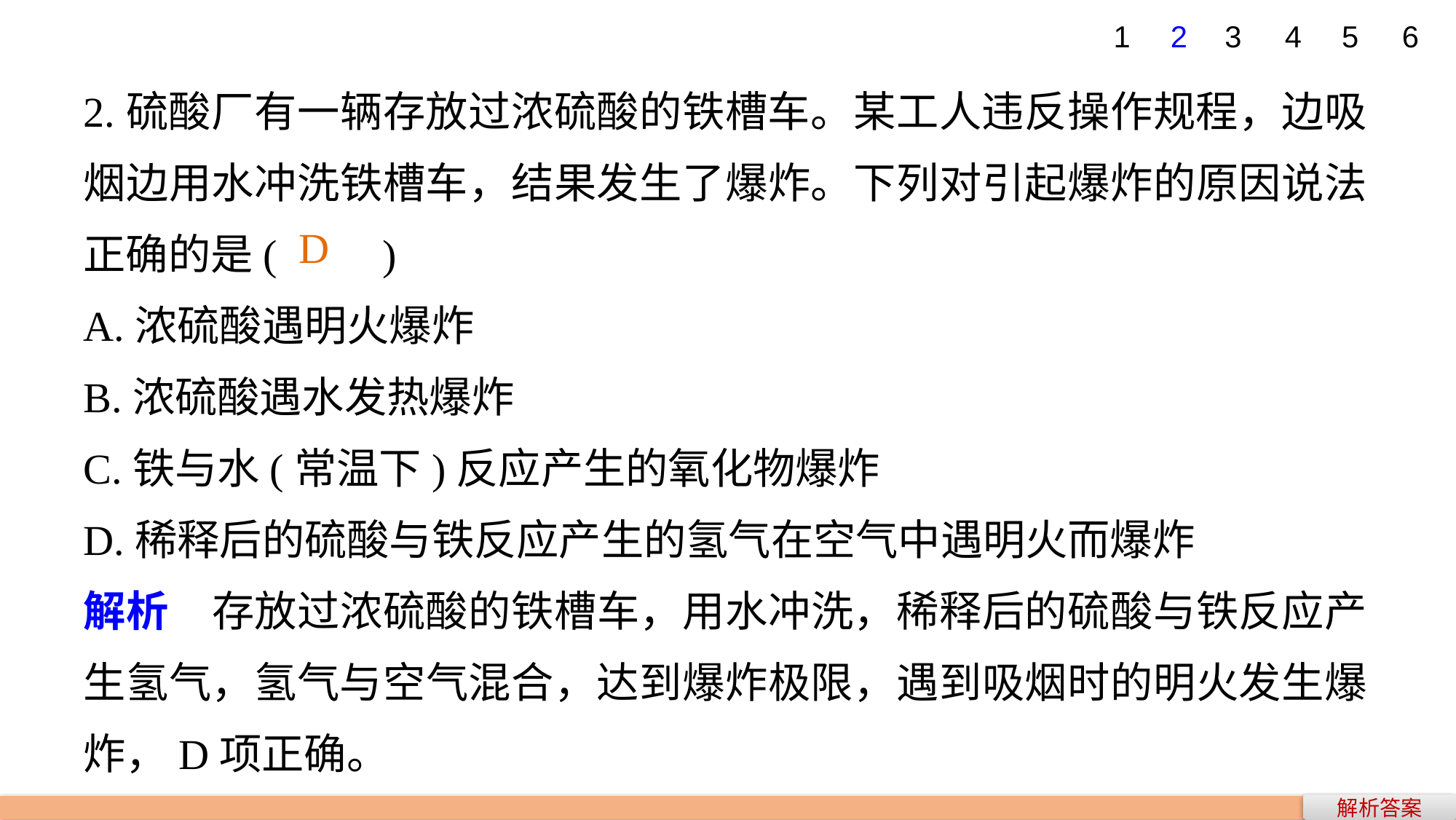

1
2
3
4
5
6
2.硫酸厂有一辆存放过浓硫酸的铁槽车。某工人违反操作规程，边吸烟边用水冲洗铁槽车，结果发生了爆炸。下列对引起爆炸的原因说法正确的是(　　)
A.浓硫酸遇明火爆炸
B.浓硫酸遇水发热爆炸
C.铁与水(常温下)反应产生的氧化物爆炸
D.稀释后的硫酸与铁反应产生的氢气在空气中遇明火而爆炸
解析　存放过浓硫酸的铁槽车，用水冲洗，稀释后的硫酸与铁反应产生氢气，氢气与空气混合，达到爆炸极限，遇到吸烟时的明火发生爆炸，D项正确。
D
解析答案